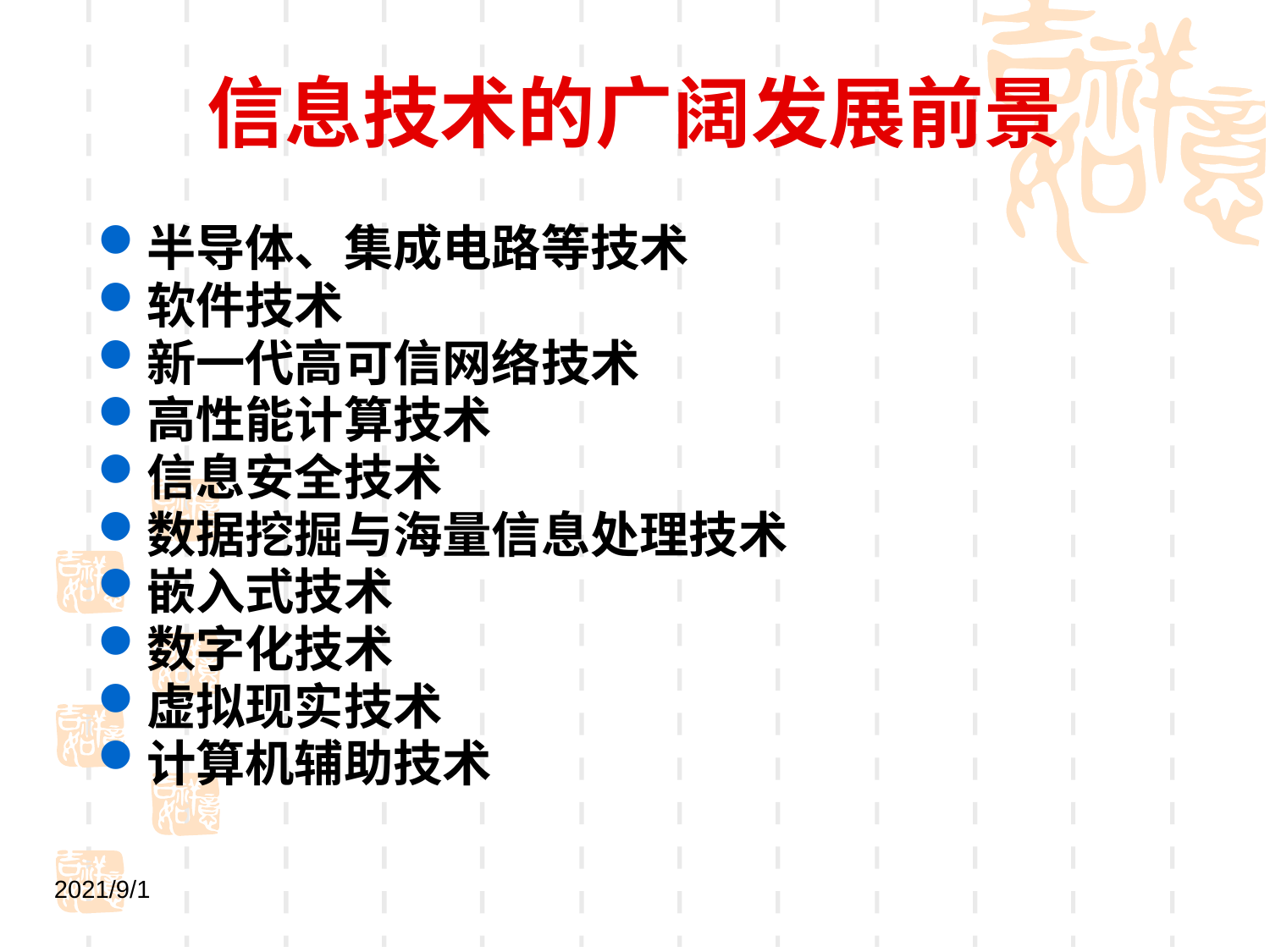

# 信息技术的广阔发展前景
半导体、集成电路等技术
软件技术
新一代高可信网络技术
高性能计算技术
信息安全技术
数据挖掘与海量信息处理技术
嵌入式技术
数字化技术
虚拟现实技术
计算机辅助技术
2021/9/1